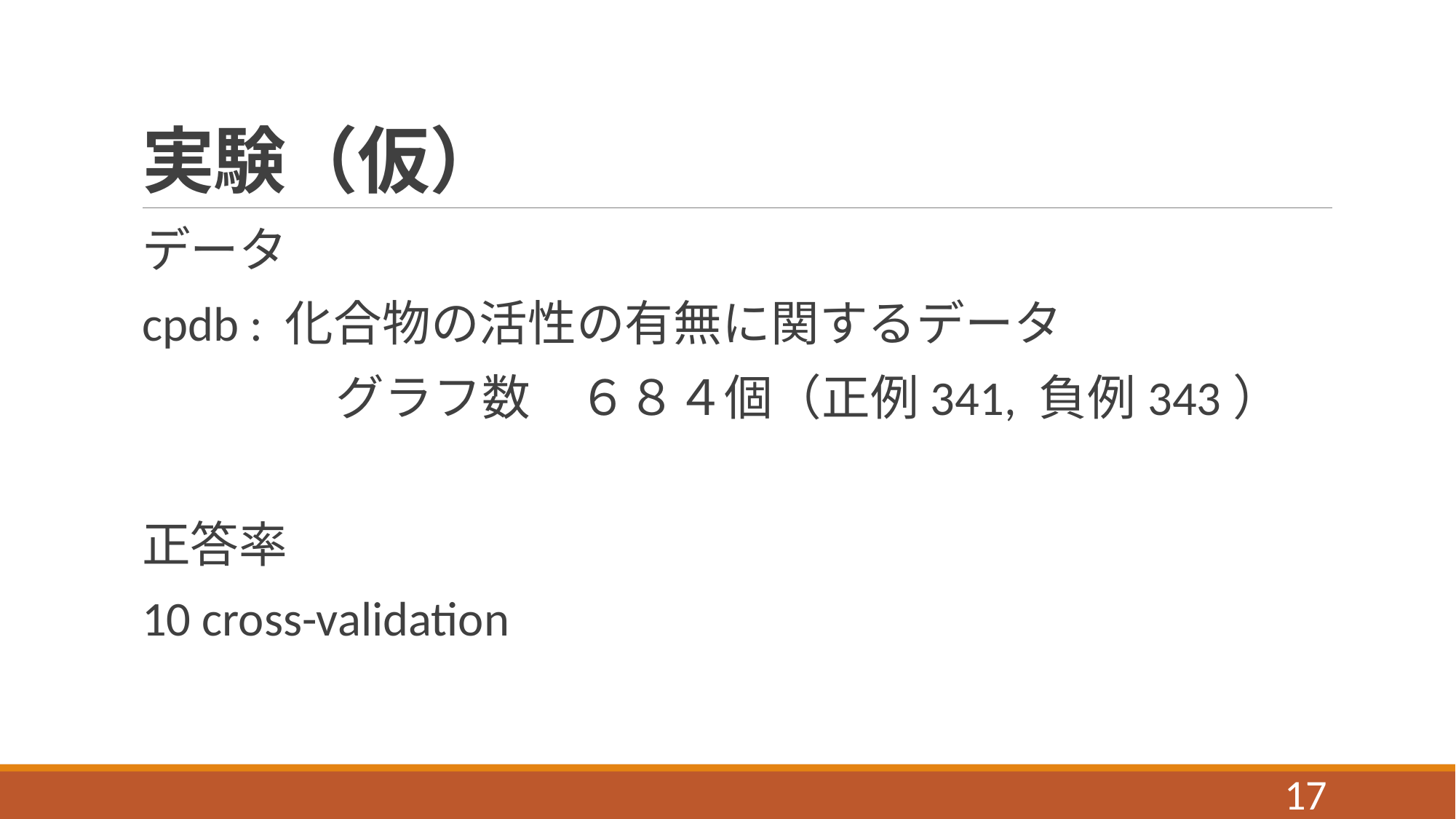

# 実験（仮）
データ
cpdb : 化合物の活性の有無に関するデータ
　　　　グラフ数　６８４個（正例341, 負例343）

正答率
10 cross-validation

17